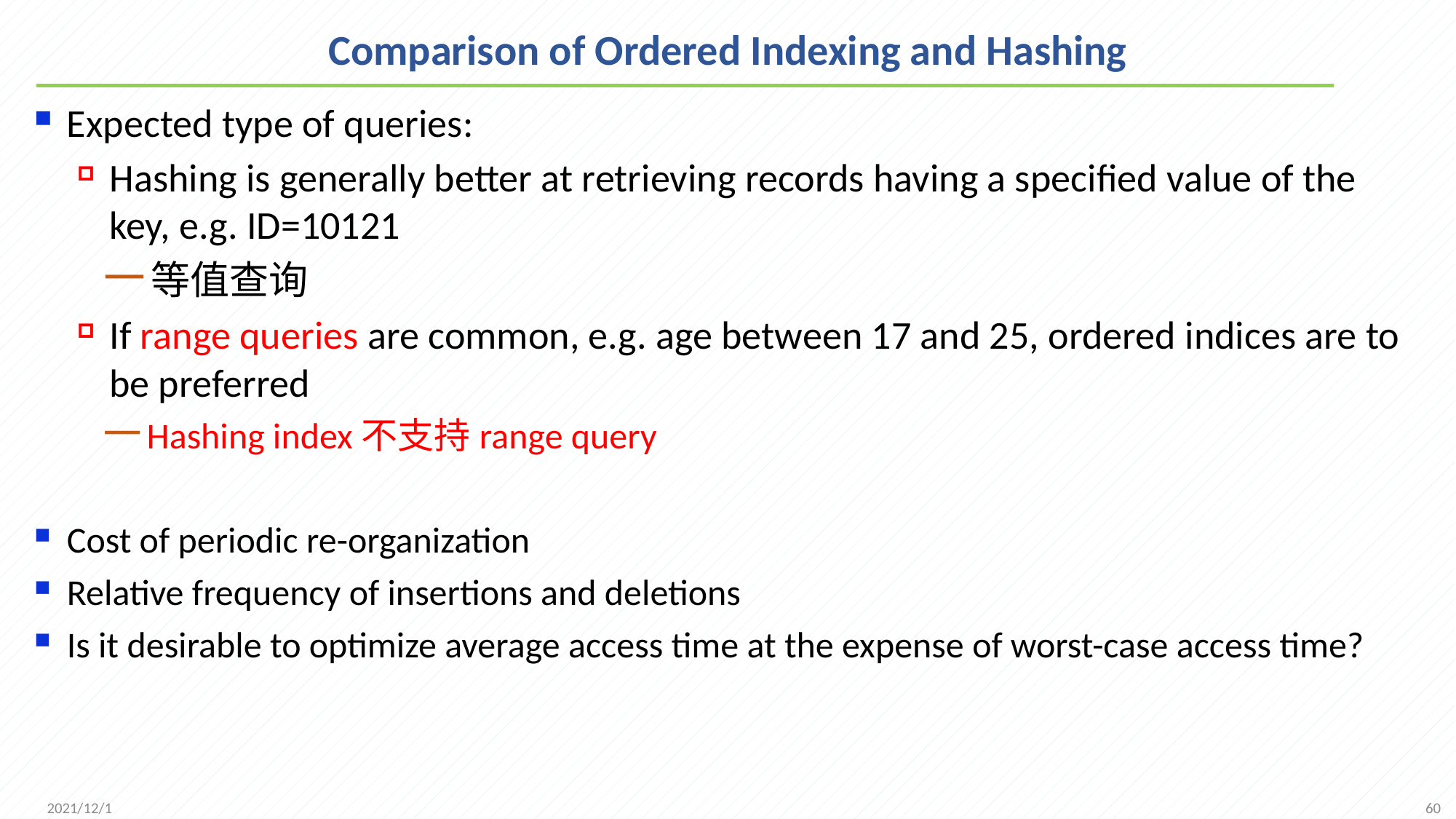

# Comparison of Ordered Indexing and Hashing
Expected type of queries:
Hashing is generally better at retrieving records having a specified value of the key, e.g. ID=10121
等值查询
If range queries are common, e.g. age between 17 and 25, ordered indices are to be preferred
Hashing index不支持range query

Cost of periodic re-organization
Relative frequency of insertions and deletions
Is it desirable to optimize average access time at the expense of worst-case access time?
60
2021/12/1